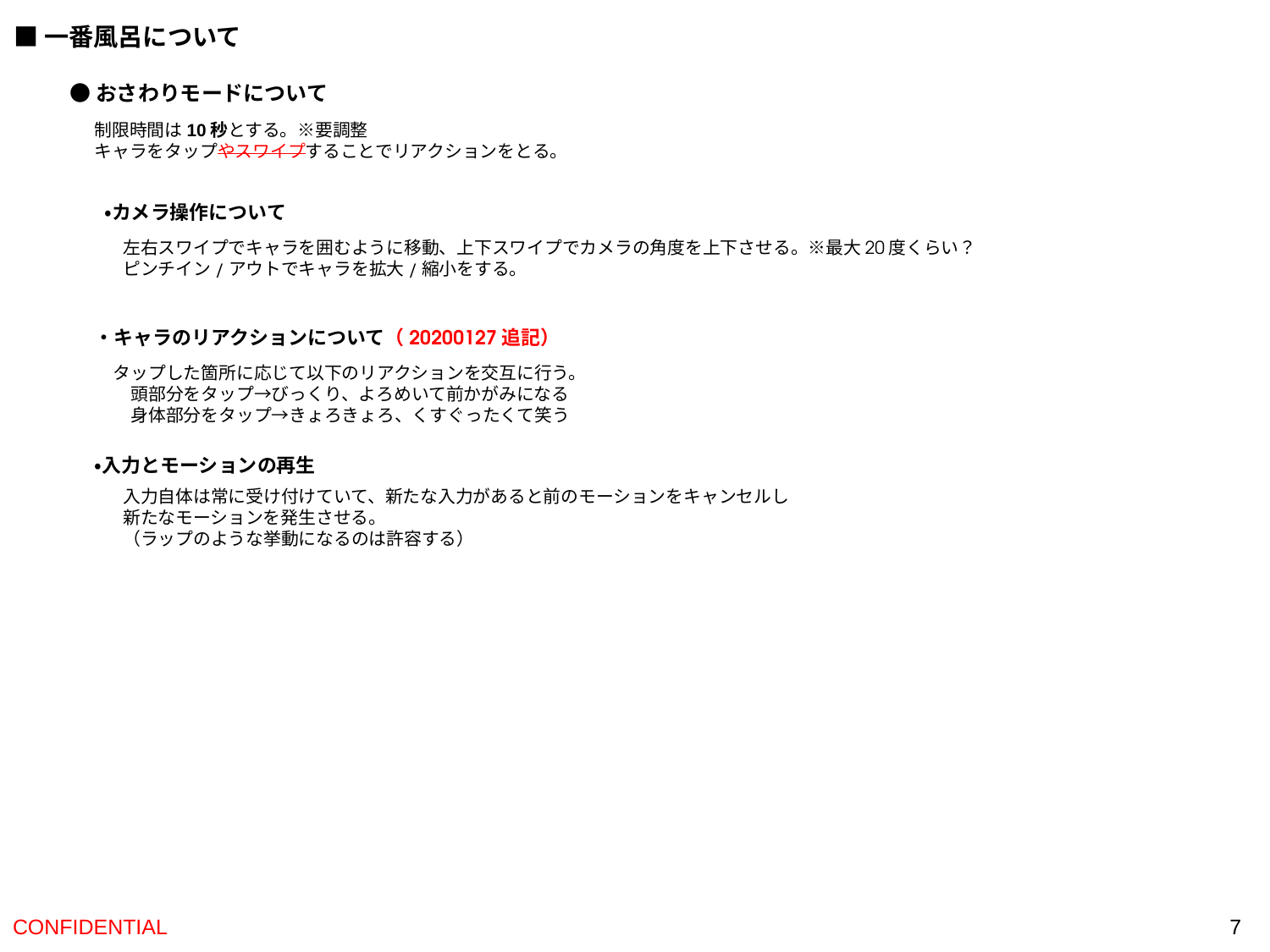

■一番風呂について
●おさわりモードについて
制限時間は10秒とする。※要調整
キャラをタップやスワイプすることでリアクションをとる。
・カメラ操作について
左右スワイプでキャラを囲むように移動、上下スワイプでカメラの角度を上下させる。※最大20度くらい？
ピンチイン/アウトでキャラを拡大/縮小をする。
・キャラのリアクションについて（20200127追記）
タップした箇所に応じて以下のリアクションを交互に行う。
　頭部分をタップ→びっくり、よろめいて前かがみになる
　身体部分をタップ→きょろきょろ、くすぐったくて笑う
・入力とモーションの再生
入力自体は常に受け付けていて、新たな入力があると前のモーションをキャンセルし
新たなモーションを発生させる。
（ラップのような挙動になるのは許容する）
7
CONFIDENTIAL